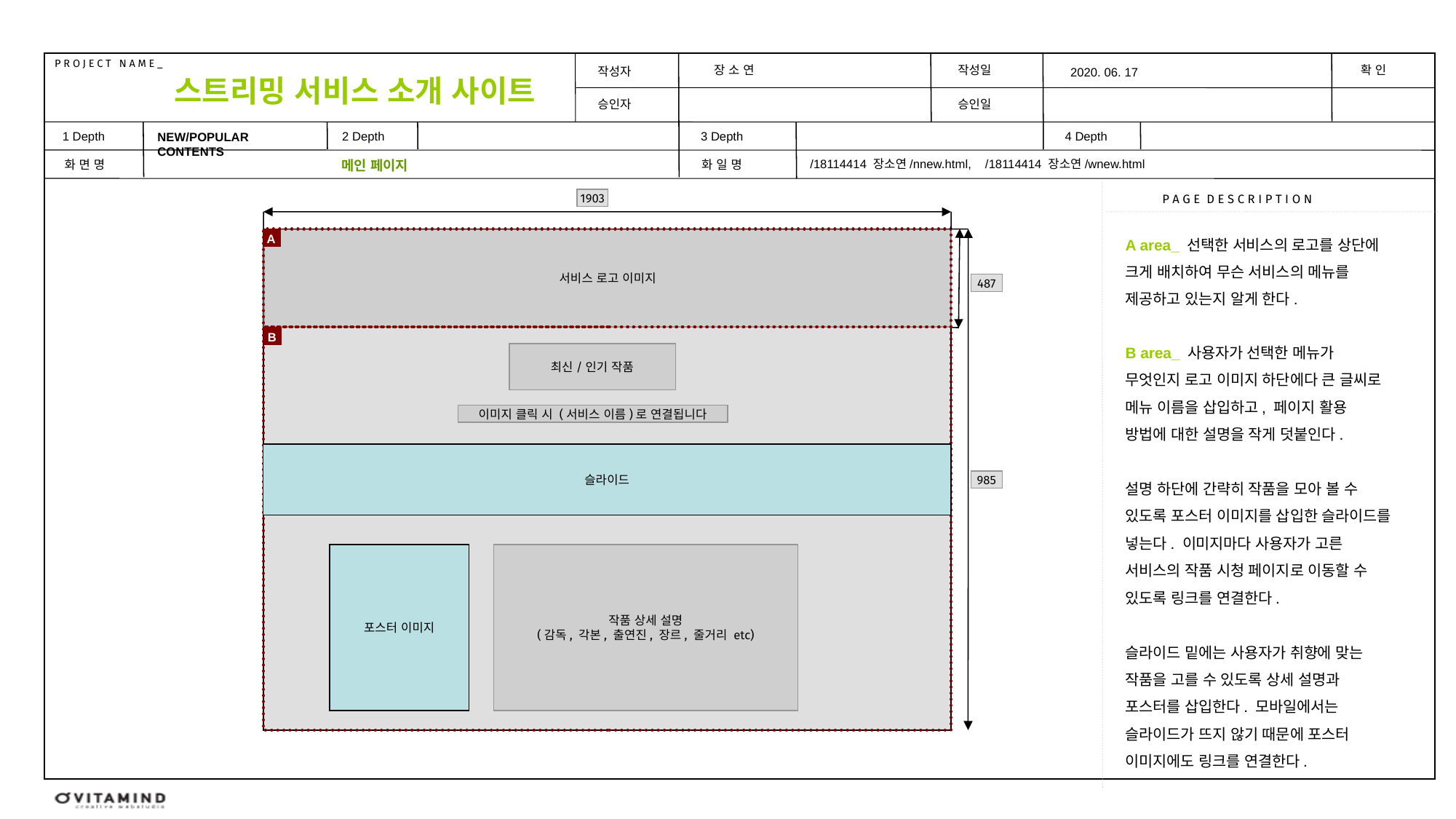

장 소 연
2020. 06. 17
스트리밍 서비스 소개 사이트
NEW/POPULAR CONTENTS
/18114414 장소연/nnew.html,    /18114414 장소연/wnew.html
메인 페이지
1903

A area_ 선택한 서비스의 로고를 상단에 크게 배치하여 무슨 서비스의 메뉴를 제공하고 있는지 알게 한다.
A

서비스 로고 이미지
487
B

B area_ 사용자가 선택한 메뉴가 무엇인지 로고 이미지 하단에다 큰 글씨로 메뉴 이름을 삽입하고, 페이지 활용 방법에 대한 설명을 작게 덧붙인다.

설명 하단에 간략히 작품을 모아 볼 수 있도록 포스터 이미지를 삽입한 슬라이드를 넣는다. 이미지마다 사용자가 고른 서비스의 작품 시청 페이지로 이동할 수 있도록 링크를 연결한다.

슬라이드 밑에는 사용자가 취향에 맞는 작품을 고를 수 있도록 상세 설명과 포스터를 삽입한다. 모바일에서는 슬라이드가 뜨지 않기 때문에 포스터 이미지에도 링크를 연결한다.
최신/인기 작품
이미지 클릭 시 (서비스 이름)로 연결됩니다
슬라이드
985
포스터 이미지
작품 상세 설명
(감독, 각본, 출연진, 장르, 줄거리 etc)